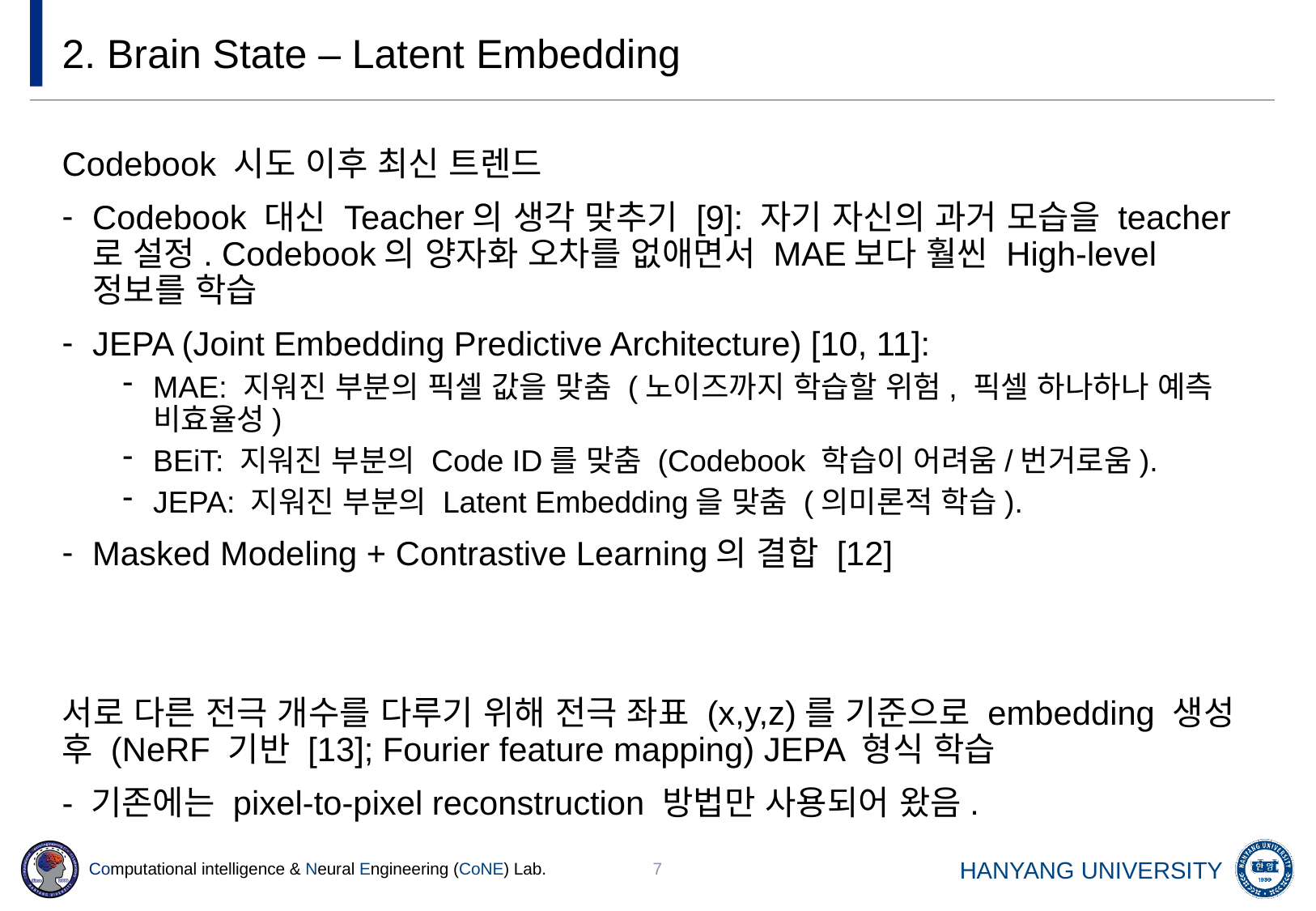

# 2. Brain State – Latent Embedding
Codebook 시도 이후 최신 트렌드
Codebook 대신 Teacher의 생각 맞추기 [9]: 자기 자신의 과거 모습을 teacher로 설정. Codebook의 양자화 오차를 없애면서 MAE보다 훨씬 High-level 정보를 학습
JEPA (Joint Embedding Predictive Architecture) [10, 11]:
MAE: 지워진 부분의 픽셀 값을 맞춤 (노이즈까지 학습할 위험, 픽셀 하나하나 예측 비효율성)
BEiT: 지워진 부분의 Code ID를 맞춤 (Codebook 학습이 어려움/번거로움).
JEPA: 지워진 부분의 Latent Embedding을 맞춤 (의미론적 학습).
Masked Modeling + Contrastive Learning의 결합 [12]

서로 다른 전극 개수를 다루기 위해 전극 좌표 (x,y,z)를 기준으로 embedding 생성 후 (NeRF 기반 [13]; Fourier feature mapping) JEPA 형식 학습
- 기존에는 pixel-to-pixel reconstruction 방법만 사용되어 왔음.
7